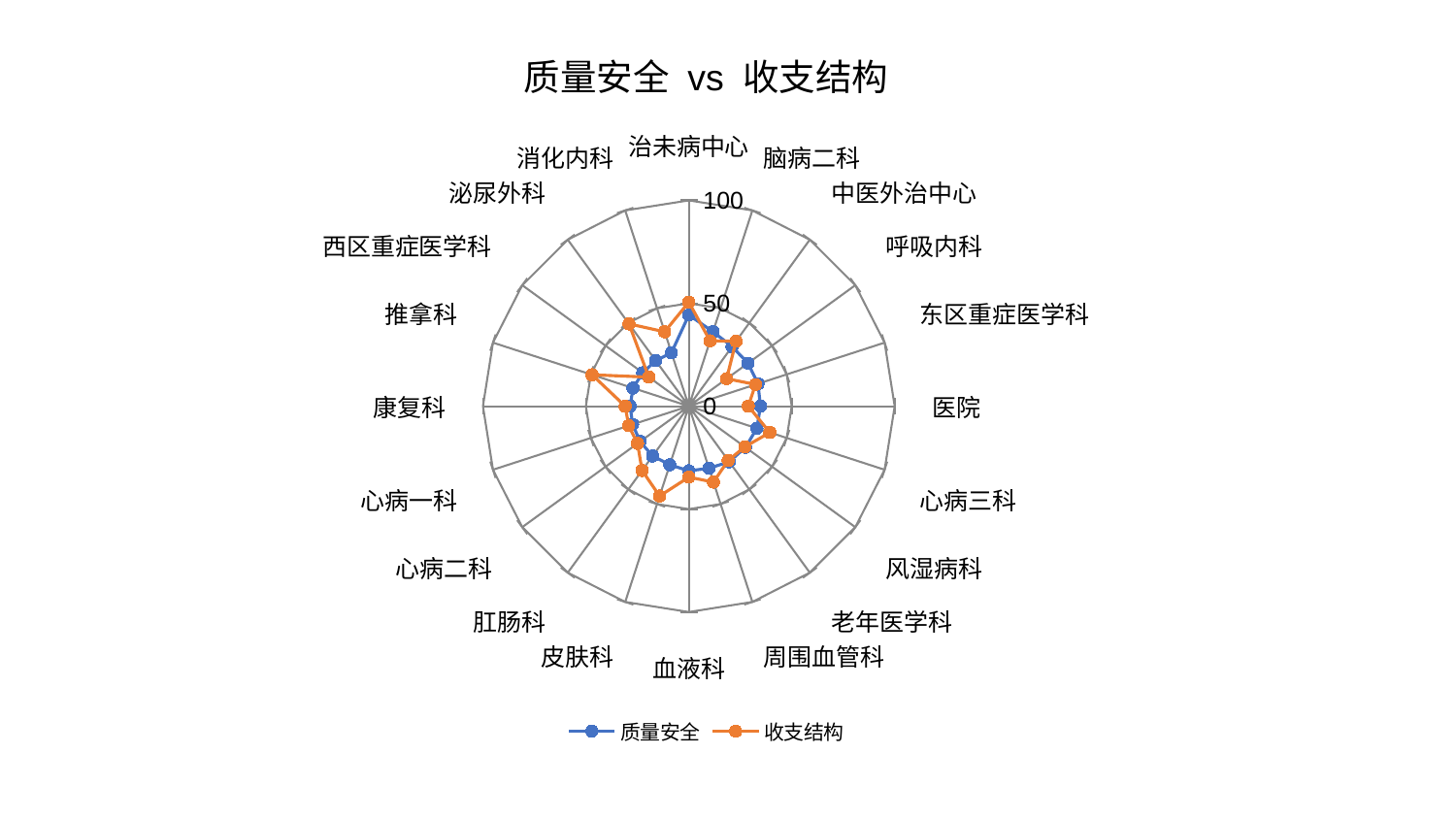

### Chart: 质量安全 vs 收支结构

| Category | 质量安全 | 收支结构 |
|---|---|---|
| 治未病中心 | 44.334828269667426 | 50.5649318358958 |
| 脑病二科 | 38.03230267444876 | 33.40095423594964 |
| 中医外治中心 | 35.804465508894936 | 39.05398700458309 |
| 呼吸内科 | 35.56020979947641 | 22.741092332870444 |
| 东区重症医学科 | 35.35881056330546 | 34.1010216528852 |
| 医院 | 34.82145332245055 | 28.906194371338202 |
| 心病三科 | 34.78406342567949 | 41.392402751906396 |
| 风湿病科 | 34.04766599172025 | 33.63689638890719 |
| 老年医学科 | 33.42165541655662 | 32.566530652878015 |
| 周围血管科 | 31.714893024900697 | 38.79620263753539 |
| 血液科 | 31.431041772959055 | 34.49044623084414 |
| 皮肤科 | 29.936038088754337 | 45.902110789086784 |
| 肛肠科 | 29.92769431811799 | 38.62811763868206 |
| 心病二科 | 29.2688473024749 | 30.795354890910563 |
| 心病一科 | 28.681574888974488 | 30.70586355123595 |
| 康复科 | 28.507099217789197 | 30.91626535483341 |
| 推拿科 | 28.50343094389242 | 49.39052182993607 |
| 西区重症医学科 | 27.633943394435725 | 24.029935964497234 |
| 泌尿外科 | 27.383194474487475 | 49.41593872302205 |
| 消化内科 | 27.30361161844592 | 38.019690596027914 |
10